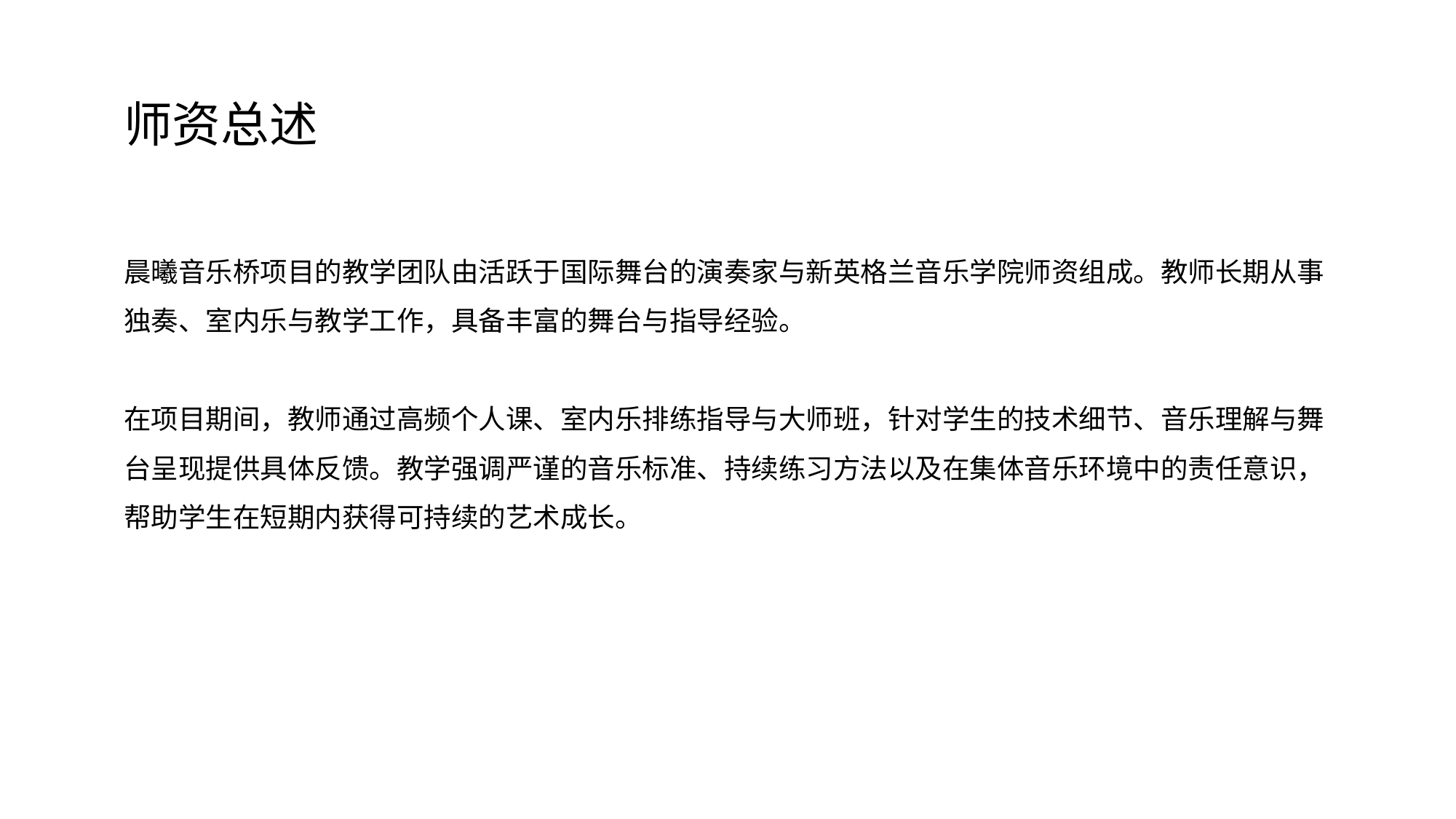

师资总述
晨曦音乐桥项目的教学团队由活跃于国际舞台的演奏家与新英格兰音乐学院师资组成。教师长期从事独奏、室内乐与教学工作，具备丰富的舞台与指导经验。

在项目期间，教师通过高频个人课、室内乐排练指导与大师班，针对学生的技术细节、音乐理解与舞台呈现提供具体反馈。教学强调严谨的音乐标准、持续练习方法以及在集体音乐环境中的责任意识，帮助学生在短期内获得可持续的艺术成长。